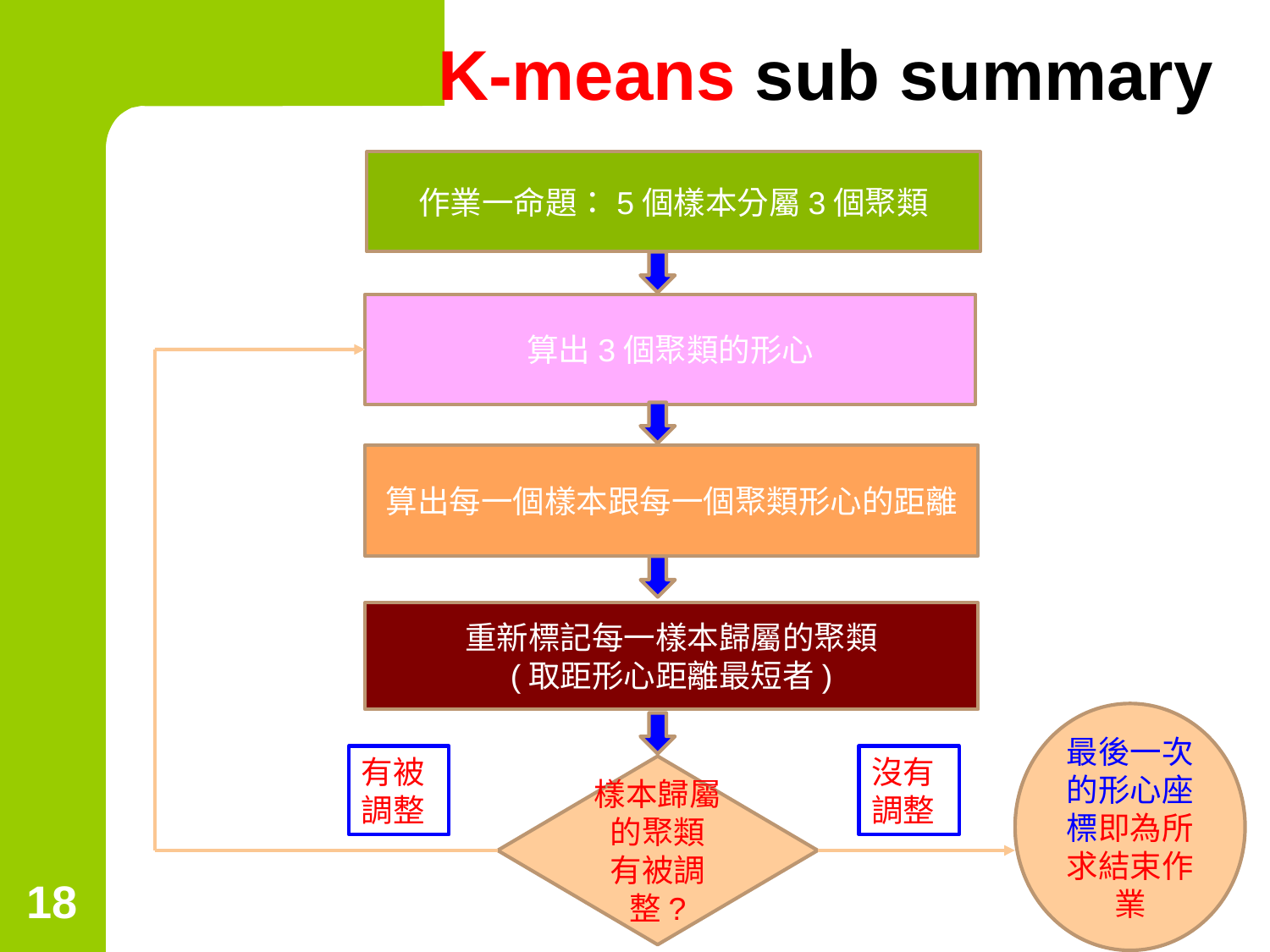

# K-means sub summary
作業一命題：5個樣本分屬3個聚類

算出3個聚類的形心

算出每一個樣本跟每一個聚類形心的距離

重新標記每一樣本歸屬的聚類
(取距形心距離最短者)
最後一次的形心座標即為所求結束作業

沒有調整
有被調整
樣本歸屬的聚類
有被調整?
18